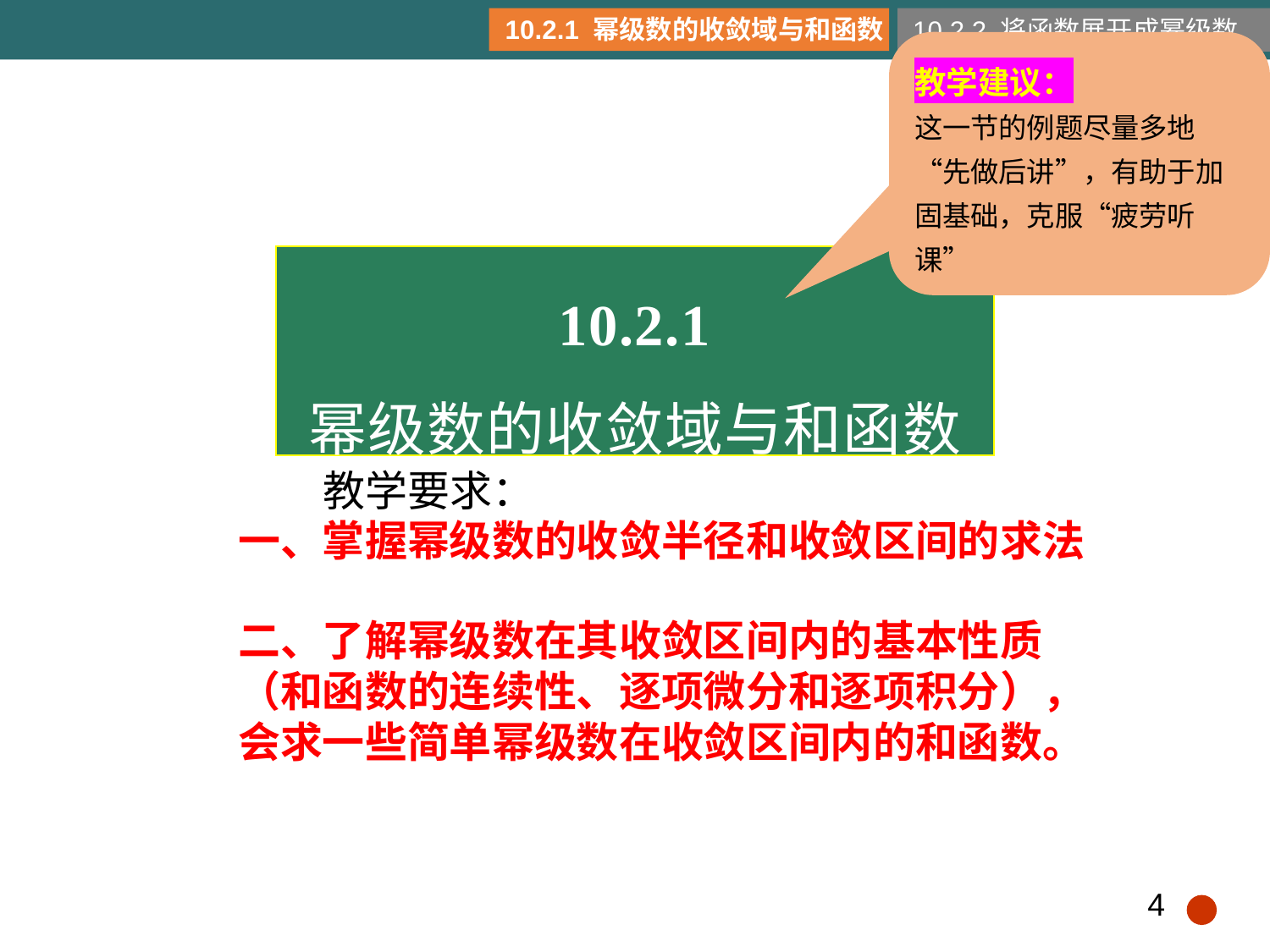

10.2.1 幂级数的收敛域与和函数
10.2.2 将函数展开成幂级数

教学建议：
这一节的例题尽量多地“先做后讲”，有助于加固基础，克服“疲劳听课”
10.2.1
幂级数的收敛域与和函数
教学要求：
一、掌握幂级数的收敛半径和收敛区间的求法
二、了解幂级数在其收敛区间内的基本性质（和函数的连续性、逐项微分和逐项积分），会求一些简单幂级数在收敛区间内的和函数。
4